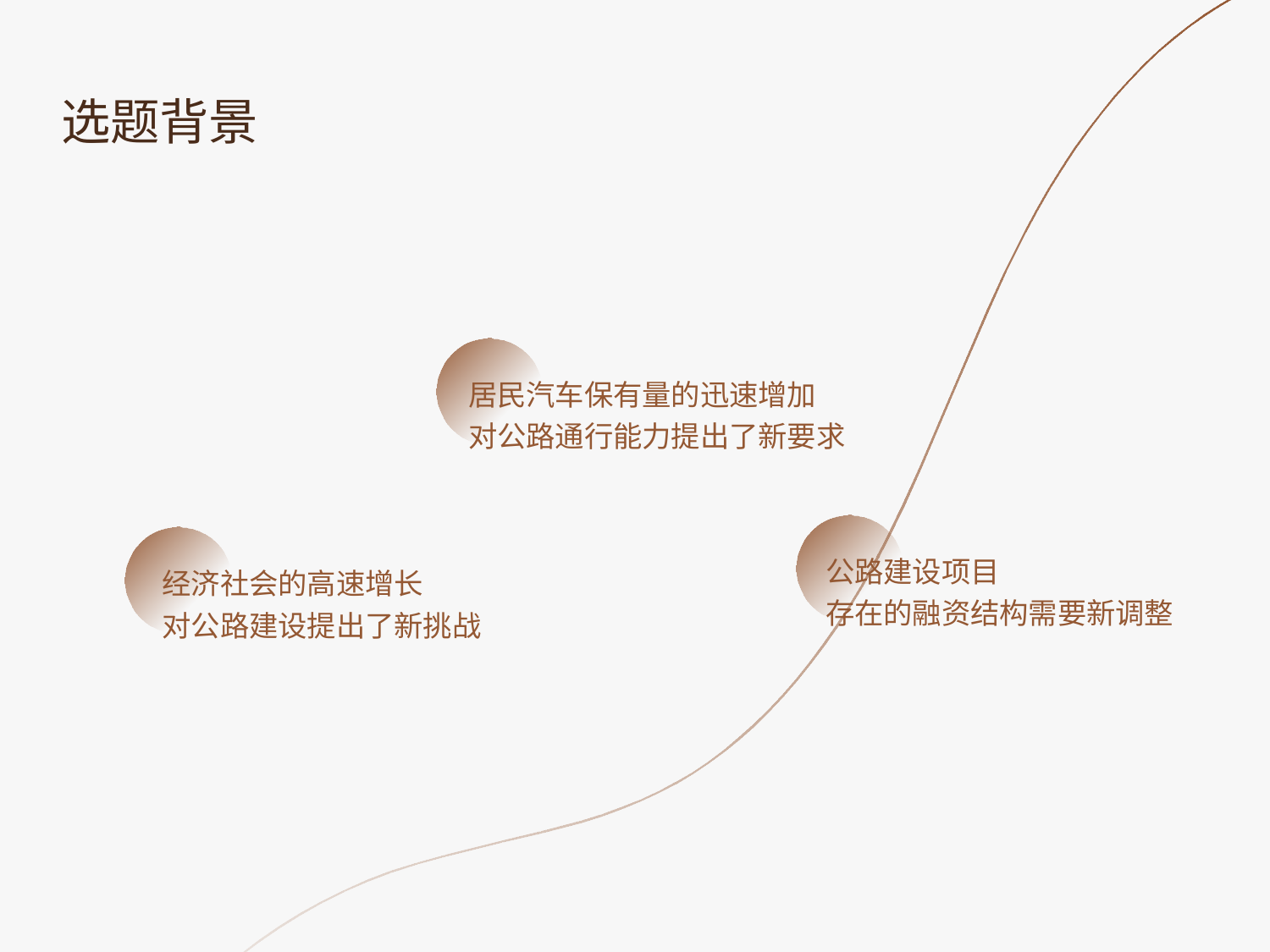

选题背景

居民汽车保有量的迅速增加
对公路通行能力提出了新要求

公路建设项目
存在的融资结构需要新调整
经济社会的高速增长
对公路建设提出了新挑战